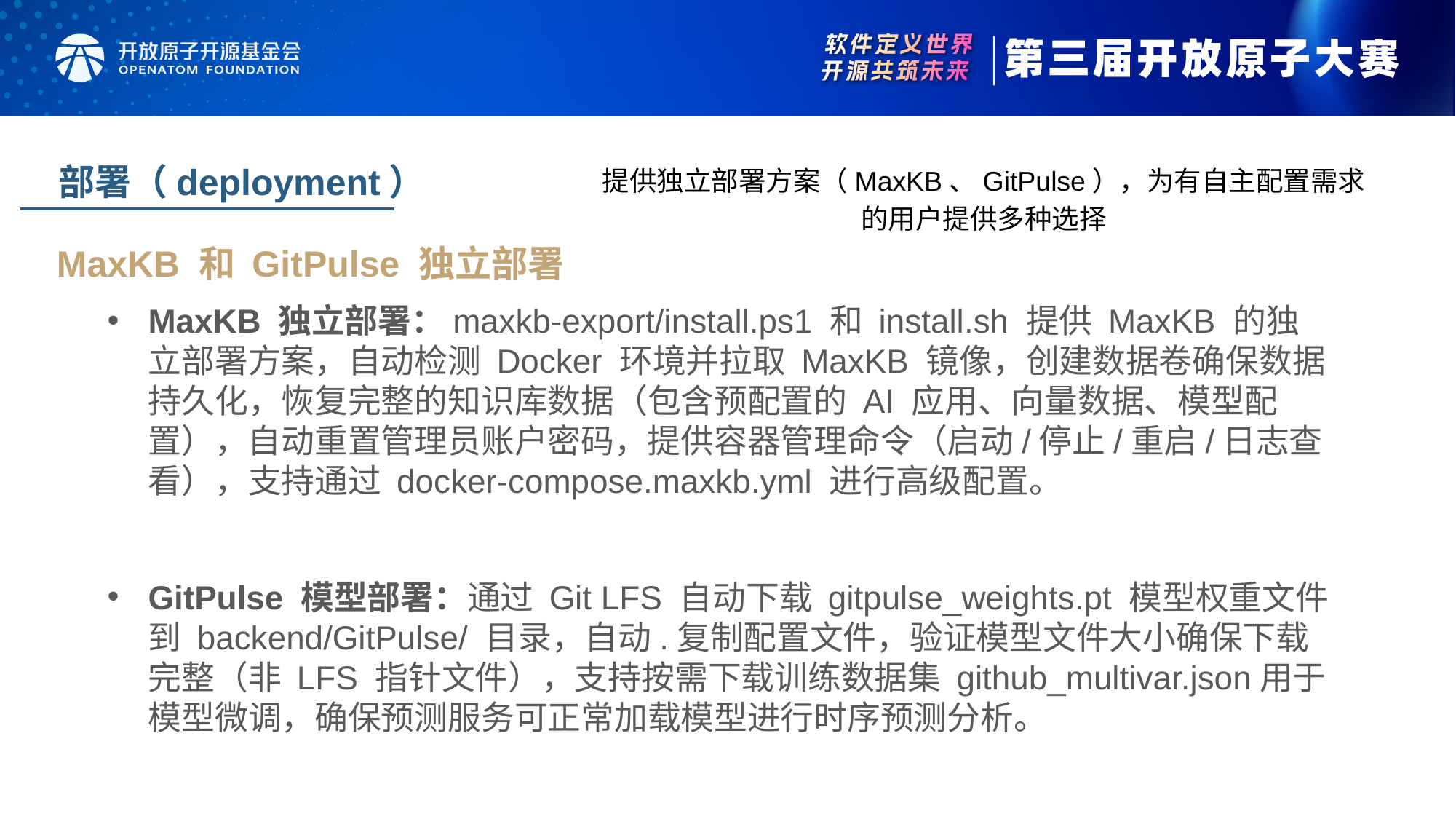

部署（deployment）
提供独立部署方案（MaxKB、GitPulse），为有自主配置需求的用户提供多种选择
MaxKB 和 GitPulse 独立部署
MaxKB 独立部署：maxkb-export/install.ps1 和 install.sh 提供 MaxKB 的独立部署方案，自动检测 Docker 环境并拉取 MaxKB 镜像，创建数据卷确保数据持久化，恢复完整的知识库数据（包含预配置的 AI 应用、向量数据、模型配置），自动重置管理员账户密码，提供容器管理命令（启动/停止/重启/日志查看），支持通过 docker-compose.maxkb.yml 进行高级配置。

GitPulse 模型部署：通过 Git LFS 自动下载 gitpulse_weights.pt 模型权重文件到 backend/GitPulse/ 目录，自动.复制配置文件，验证模型文件大小确保下载完整（非 LFS 指针文件），支持按需下载训练数据集 github_multivar.json用于模型微调，确保预测服务可正常加载模型进行时序预测分析。